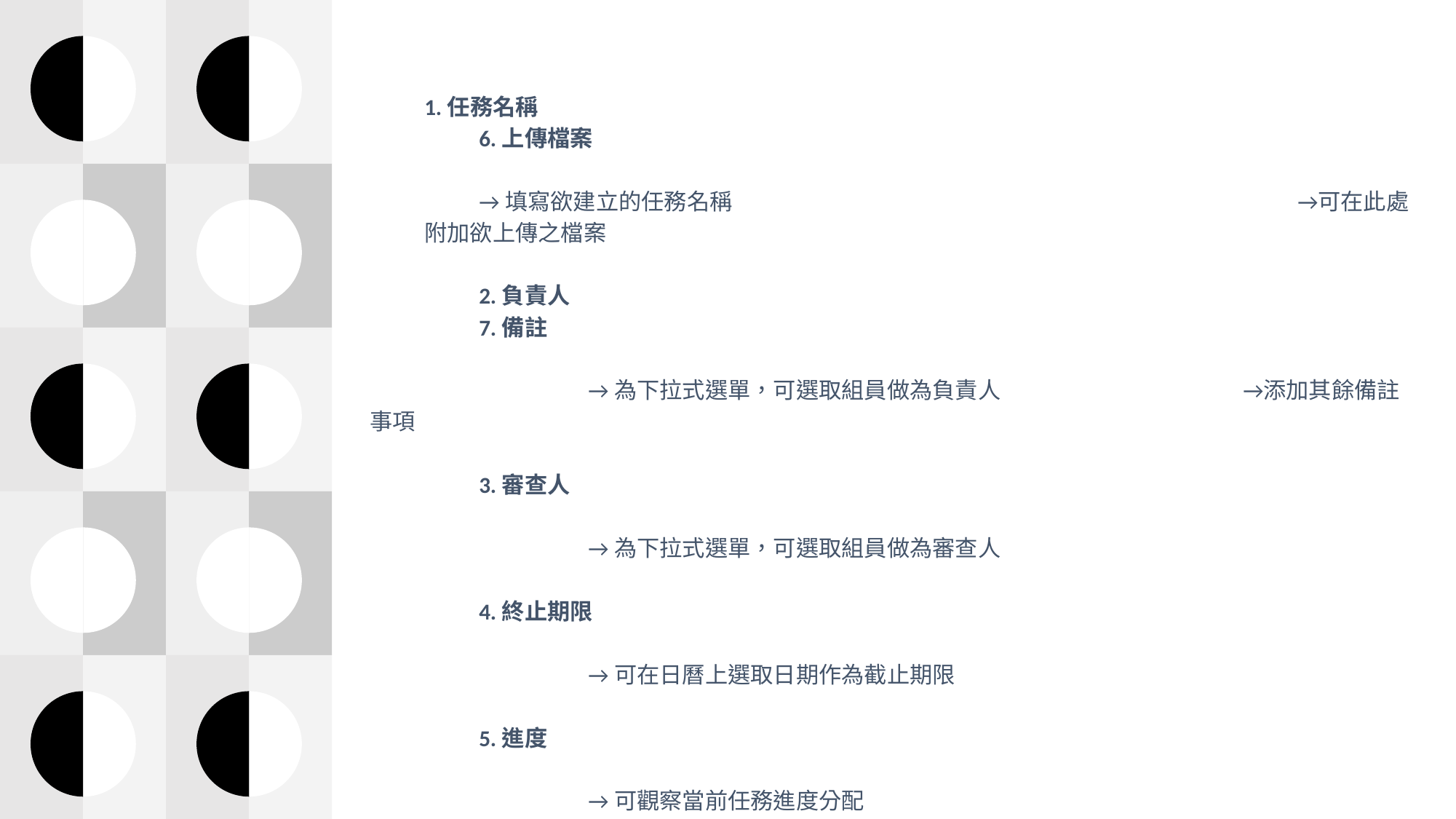

1.任務名稱									6.上傳檔案
→填寫欲建立的任務名稱						→可在此處附加欲上傳之檔案
	2.負責人									7.備註
		→為下拉式選單，可選取組員做為負責人			→添加其餘備註事項
	3.審查人
		→為下拉式選單，可選取組員做為審查人
	4.終止期限
		→可在日曆上選取日期作為截止期限
	5.進度
		→可觀察當前任務進度分配